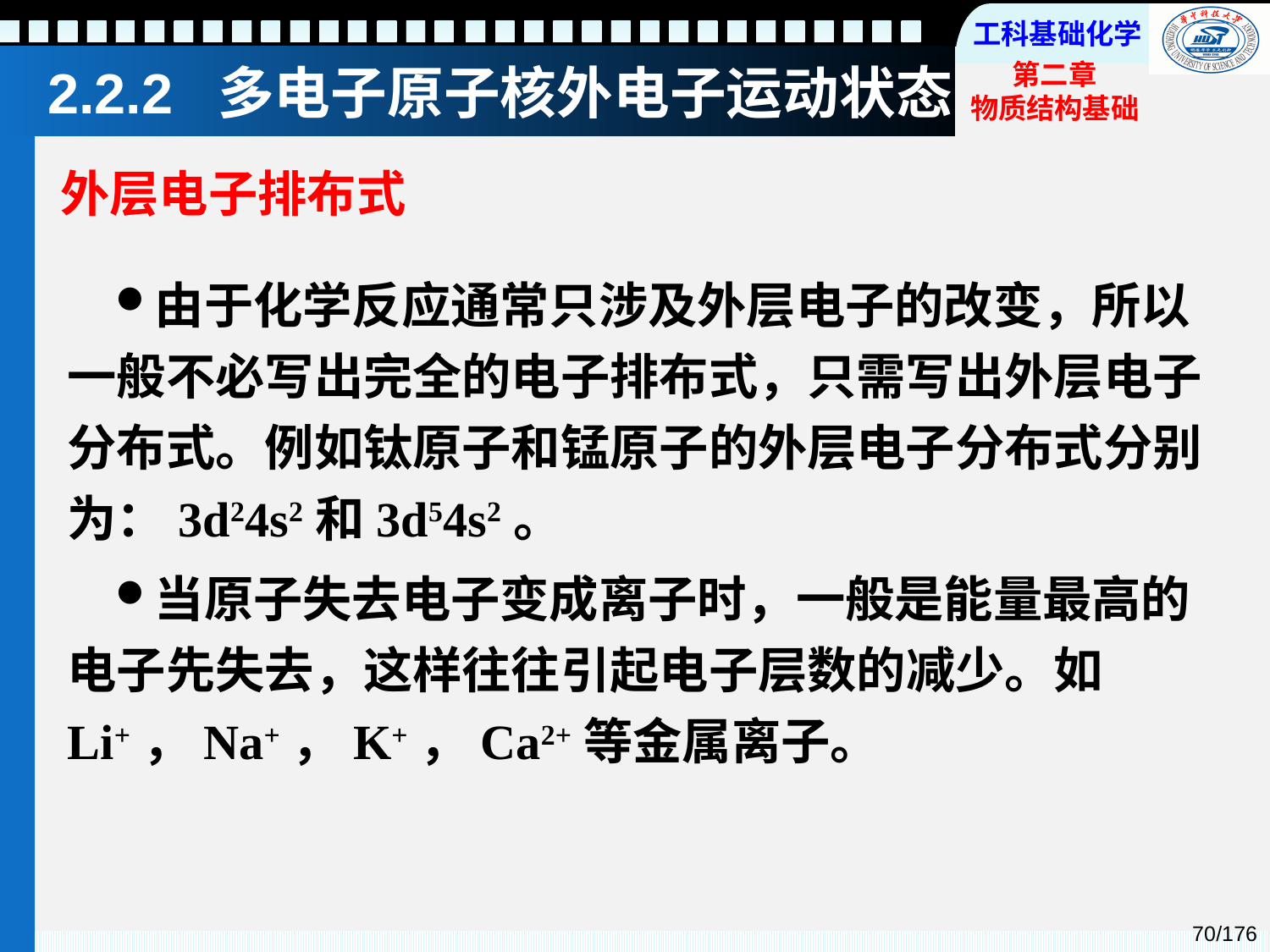

# 2.2.2  多电子原子核外电子运动状态
外层电子排布式
由于化学反应通常只涉及外层电子的改变，所以一般不必写出完全的电子排布式，只需写出外层电子分布式。例如钛原子和锰原子的外层电子分布式分别为：3d24s2和3d54s2。
当原子失去电子变成离子时，一般是能量最高的电子先失去，这样往往引起电子层数的减少。如Li+，Na+，K+，Ca2+等金属离子。